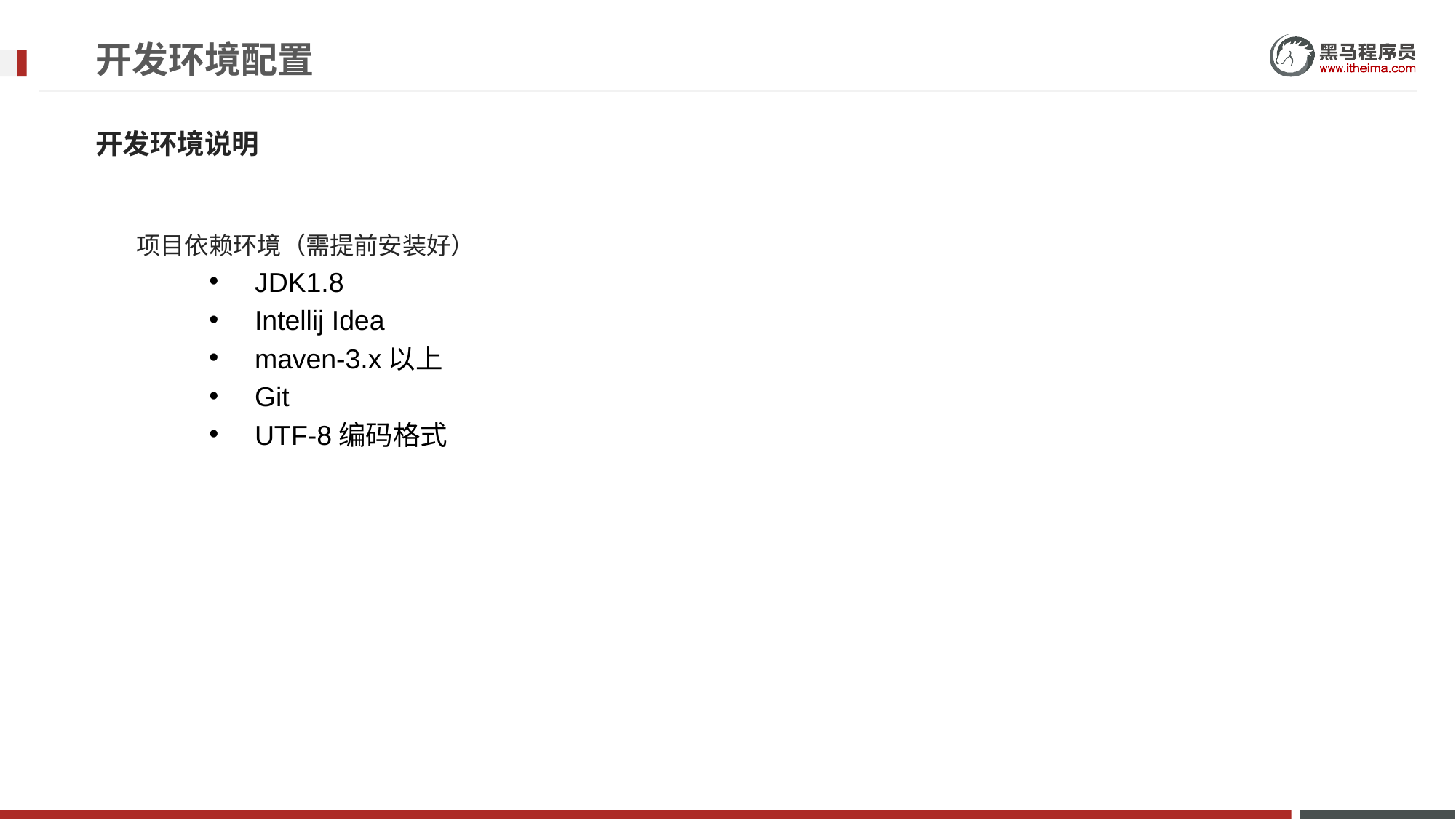

# 开发环境配置
开发环境说明
项目依赖环境（需提前安装好）
JDK1.8
Intellij Idea
maven-3.x以上
Git
UTF-8编码格式